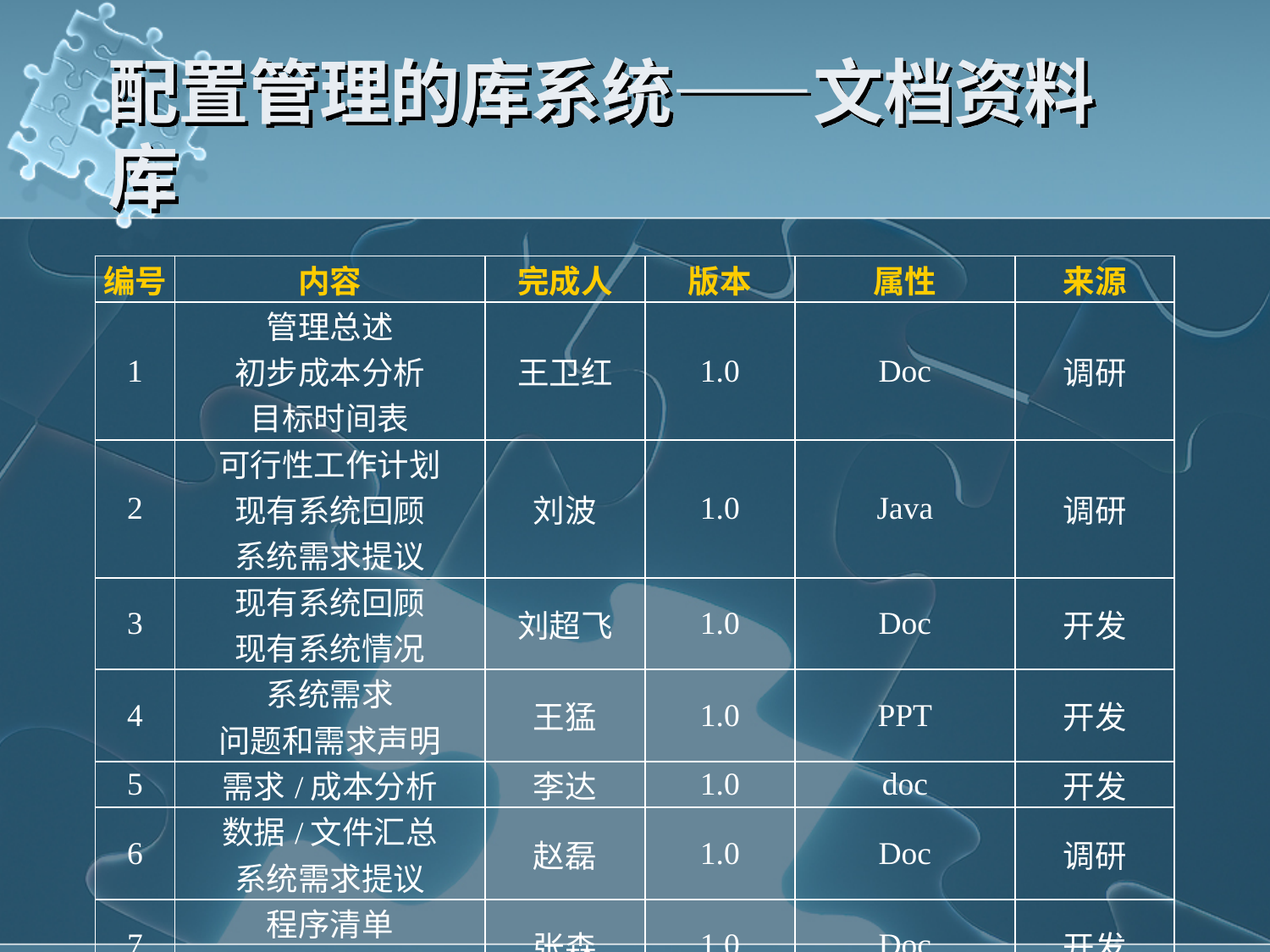

# 配置管理的库系统——文档资料库
| 编号 | 内容 | 完成人 | 版本 | 属性 | 来源 |
| --- | --- | --- | --- | --- | --- |
| 1 | 管理总述 初步成本分析 目标时间表 | 王卫红 | 1.0 | Doc | 调研 |
| 2 | 可行性工作计划 现有系统回顾 系统需求提议 | 刘波 | 1.0 | Java | 调研 |
| 3 | 现有系统回顾 现有系统情况 | 刘超飞 | 1.0 | Doc | 开发 |
| 4 | 系统需求 问题和需求声明 | 王猛 | 1.0 | PPT | 开发 |
| 5 | 需求/成本分析 | 李达 | 1.0 | doc | 开发 |
| 6 | 数据/文件汇总 系统需求提议 | 赵磊 | 1.0 | Doc | 调研 |
| 7 | 程序清单 输入/出列表 | 张森 | 1.0 | Doc | 开发 |